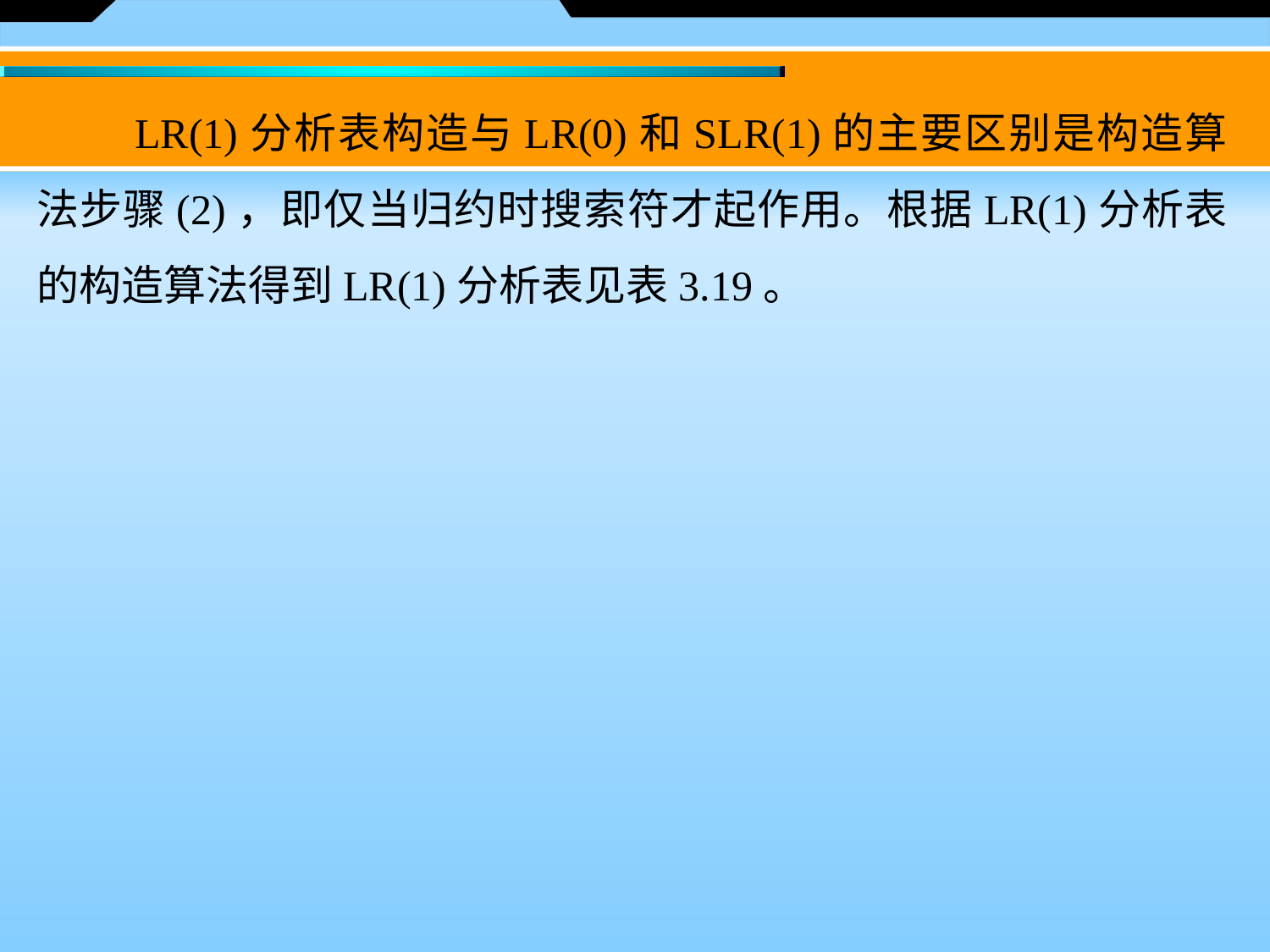

LR(1)分析表构造与LR(0)和SLR(1)的主要区别是构造算法步骤(2)，即仅当归约时搜索符才起作用。根据LR(1)分析表的构造算法得到LR(1)分析表见表3.19。